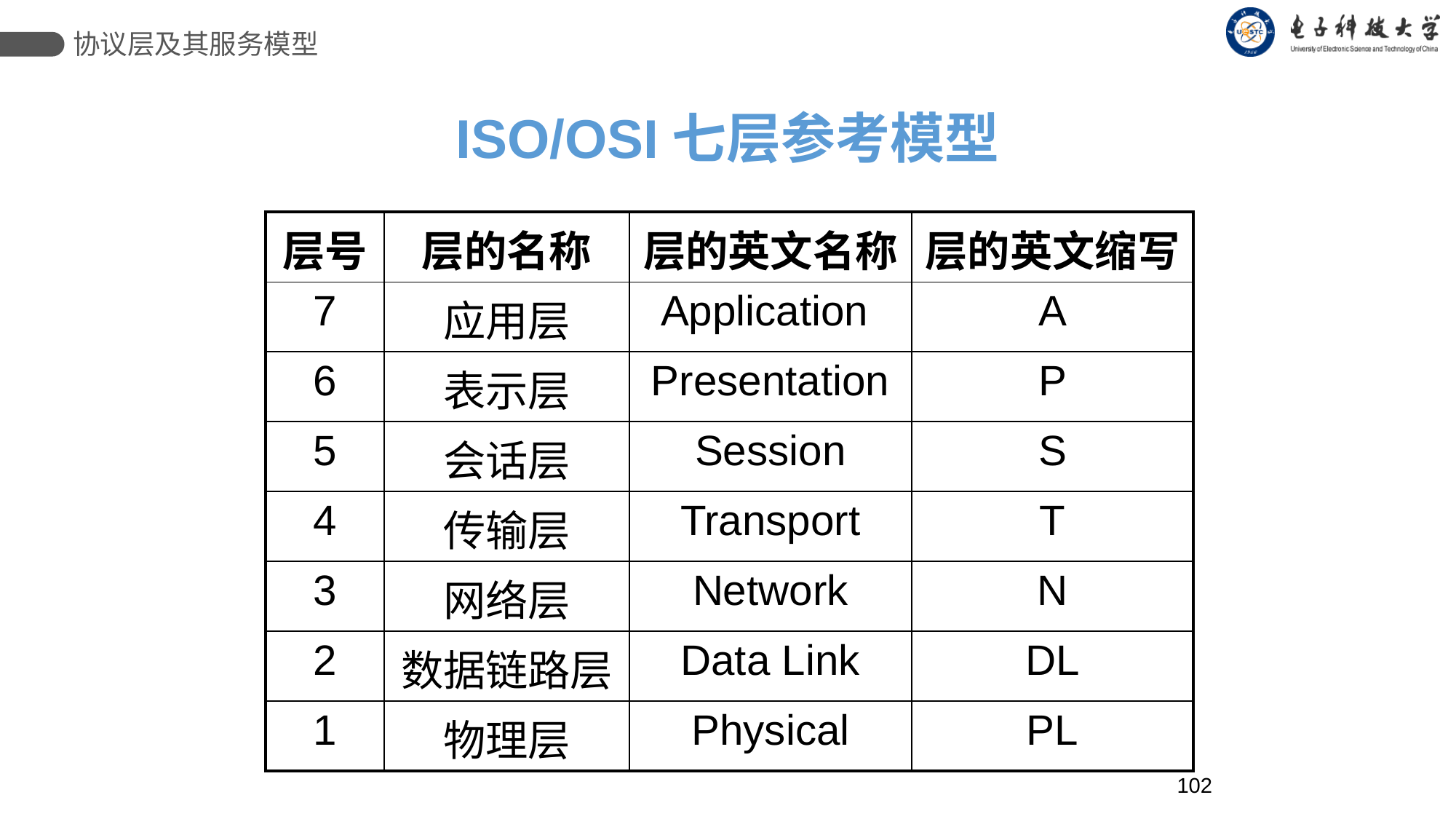

协议层及其服务模型

ISO/OSI七层参考模型
| 层号 | 层的名称 | 层的英文名称 | 层的英文缩写 |
| --- | --- | --- | --- |
| 7 | 应用层 | Application | A |
| 6 | 表示层 | Presentation | P |
| 5 | 会话层 | Session | S |
| 4 | 传输层 | Transport | T |
| 3 | 网络层 | Network | N |
| 2 | 数据链路层 | Data Link | DL |
| 1 | 物理层 | Physical | PL |
102